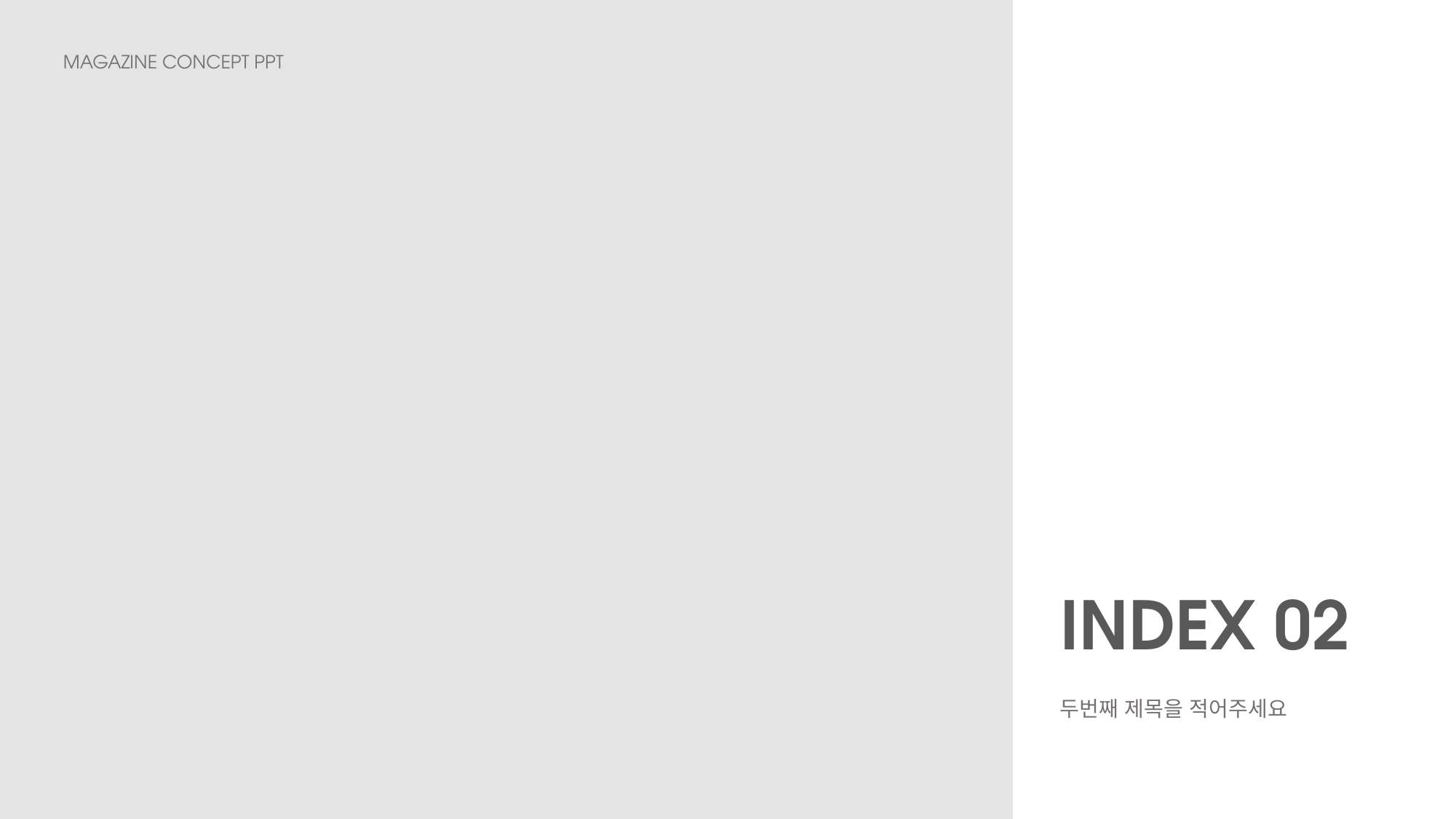

MAGAZINE CONCEPT PPT
INDEX 02
두번째 제목을 적어주세요